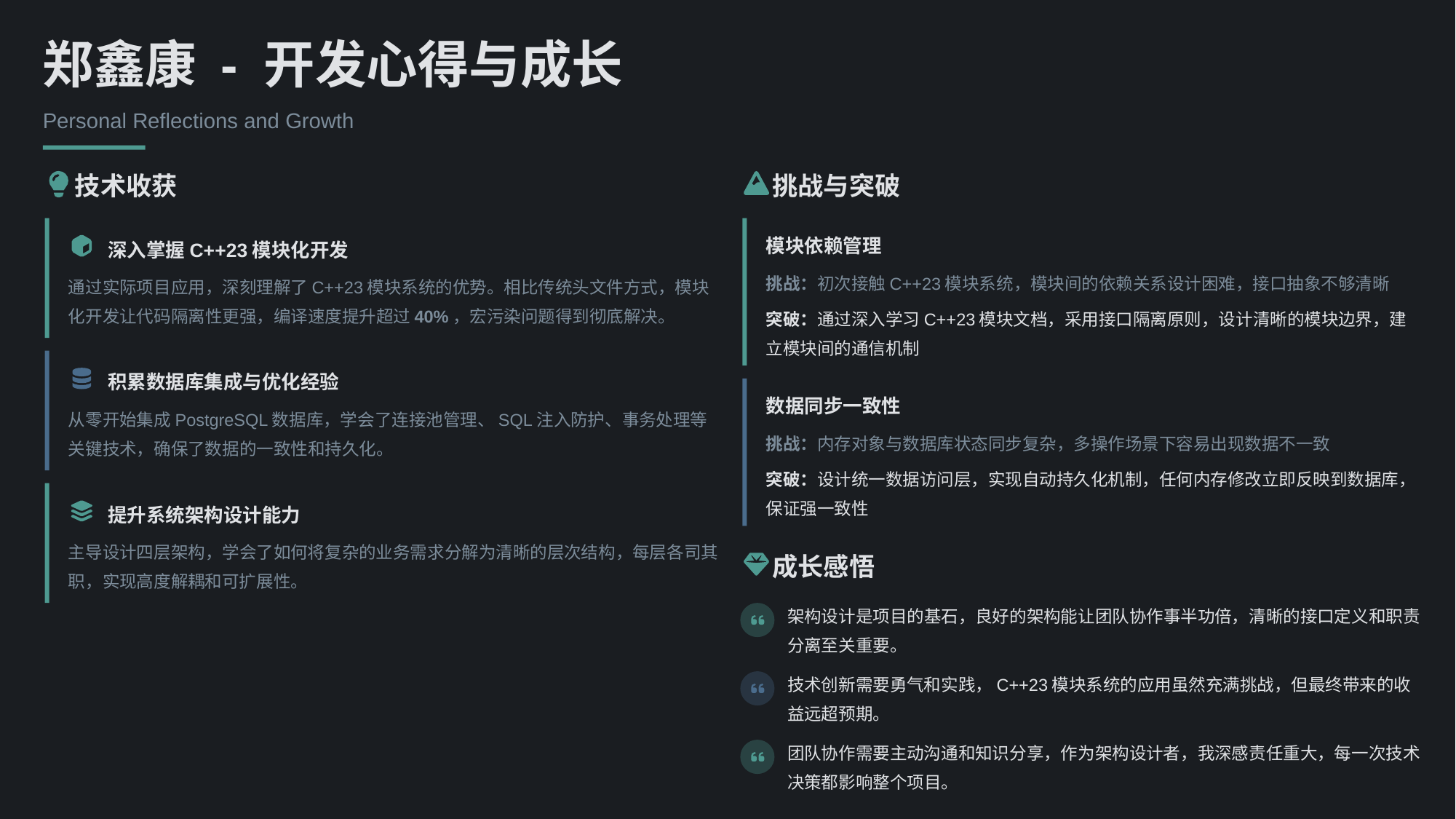

郑鑫康 - 开发心得与成长
Personal Reflections and Growth

技术收获
挑战与突破

模块依赖管理
深入掌握C++23模块化开发

挑战：初次接触C++23模块系统，模块间的依赖关系设计困难，接口抽象不够清晰
通过实际项目应用，深刻理解了C++23模块系统的优势。相比传统头文件方式，模块化开发让代码隔离性更强，编译速度提升超过40%，宏污染问题得到彻底解决。
突破：通过深入学习C++23模块文档，采用接口隔离原则，设计清晰的模块边界，建立模块间的通信机制

积累数据库集成与优化经验

数据同步一致性
从零开始集成PostgreSQL数据库，学会了连接池管理、SQL注入防护、事务处理等关键技术，确保了数据的一致性和持久化。
挑战：内存对象与数据库状态同步复杂，多操作场景下容易出现数据不一致
突破：设计统一数据访问层，实现自动持久化机制，任何内存修改立即反映到数据库，保证强一致性

提升系统架构设计能力

主导设计四层架构，学会了如何将复杂的业务需求分解为清晰的层次结构，每层各司其职，实现高度解耦和可扩展性。
成长感悟

架构设计是项目的基石，良好的架构能让团队协作事半功倍，清晰的接口定义和职责分离至关重要。

技术创新需要勇气和实践，C++23模块系统的应用虽然充满挑战，但最终带来的收益远超预期。

团队协作需要主动沟通和知识分享，作为架构设计者，我深感责任重大，每一次技术决策都影响整个项目。